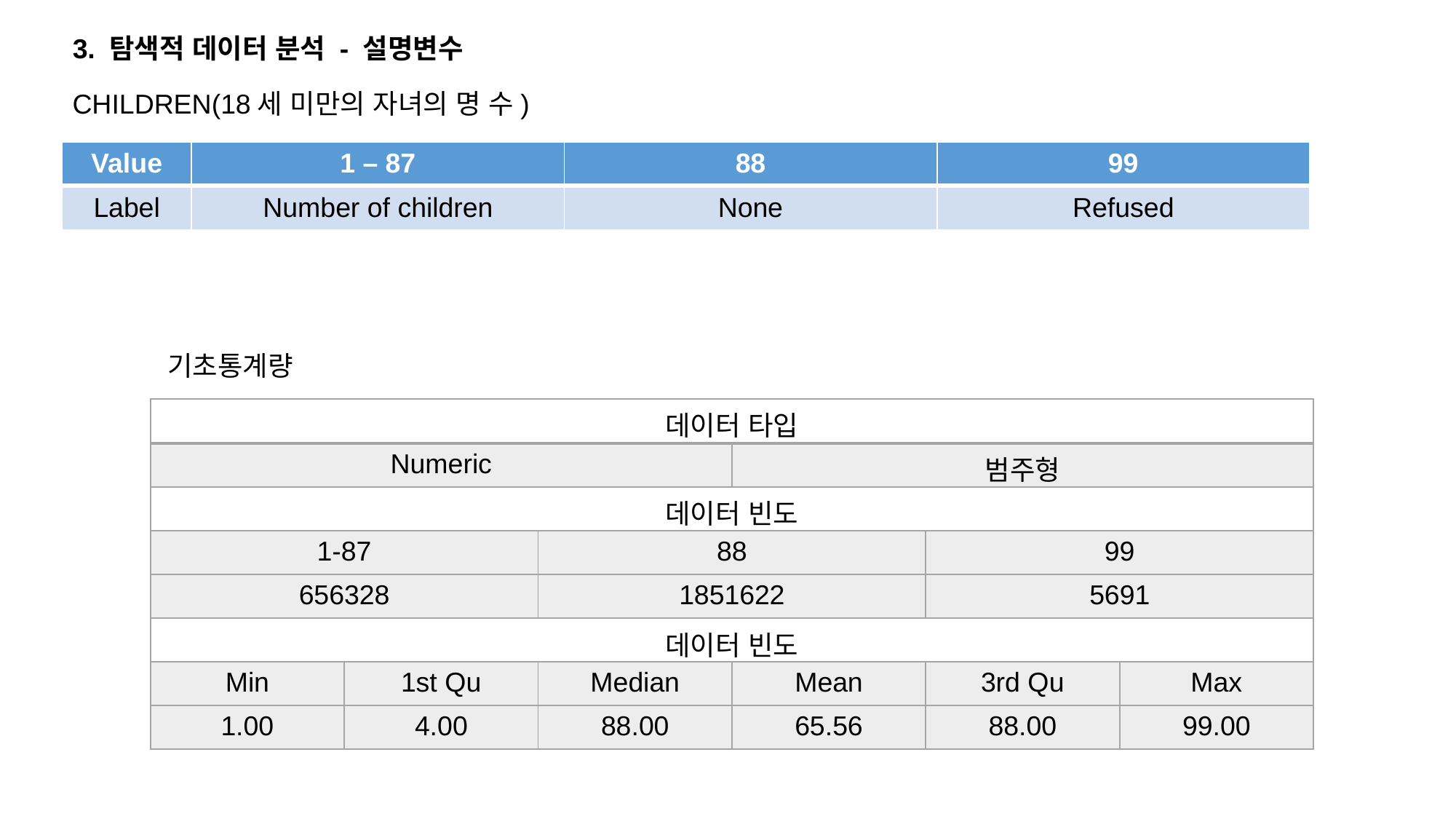

3. 탐색적 데이터 분석 - 설명변수
CHILDREN(18세 미만의 자녀의 명 수)
| Value | 1 – 87 | 88 | 99 |
| --- | --- | --- | --- |
| Label | Number of children | None | Refused |
기초통계량
| 데이터 타입 |  |  |  |  |  |
| --- | --- | --- | --- | --- | --- |
| Numeric |  |  | 범주형 |  |  |
| 데이터 빈도 |  |  |  |  |  |
| 1-87 |  | 88 |  | 99 |  |
| 656328 |  | 1851622 |  | 5691 |  |
| 데이터 빈도 |  |  |  |  |  |
| Min | 1st Qu | Median | Mean | 3rd Qu | Max |
| 1.00 | 4.00 | 88.00 | 65.56 | 88.00 | 99.00 |